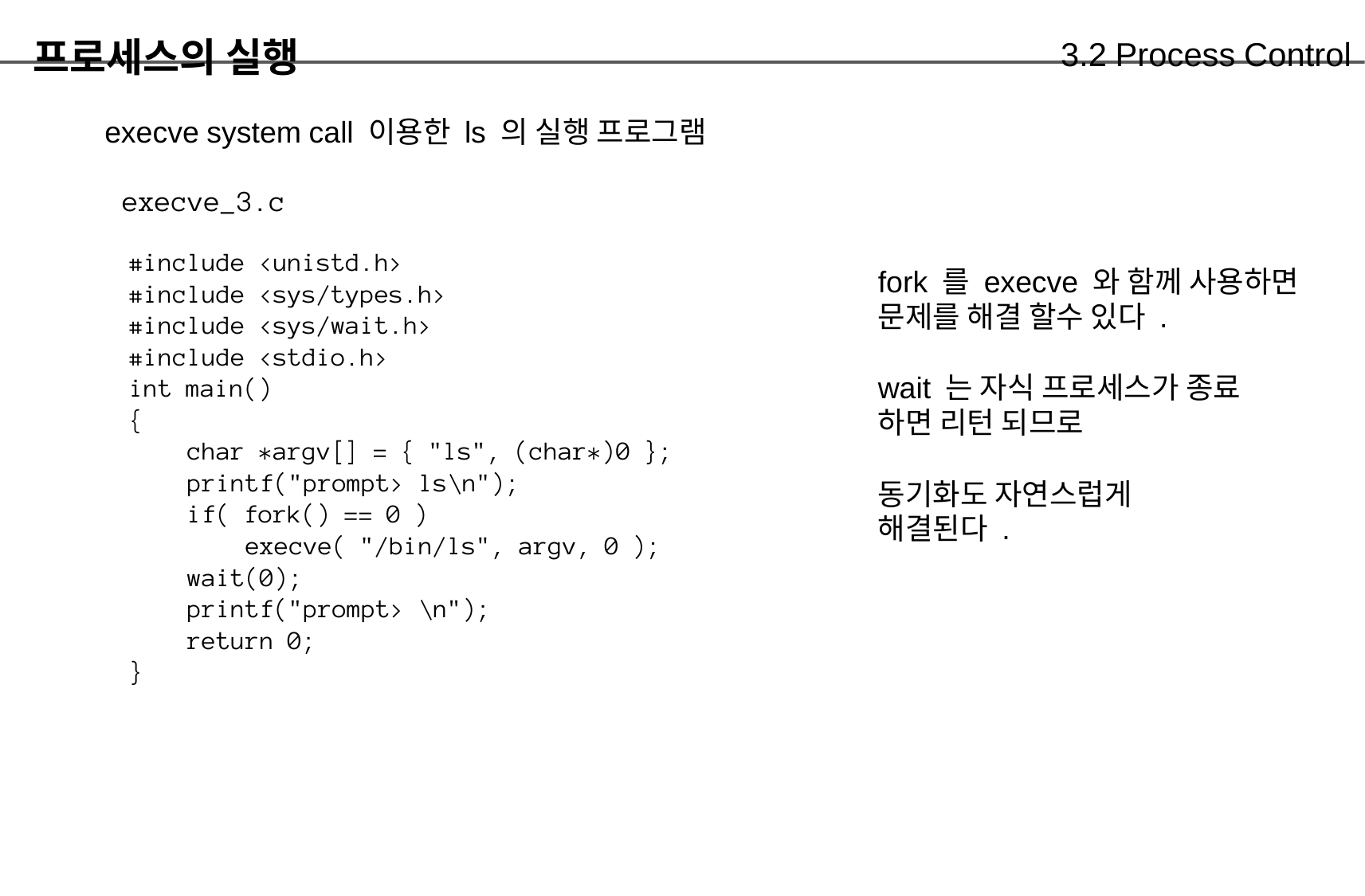

프로세스의 실행

	execve system call 이용한 ls 의 실행 프로그램

		execve_3.c

			#include  <unistd.h>
			#include  <sys/types.h>
			#include  <sys/wait.h>
			#include  <stdio.h>
			int  main()
			{
				char  *argv[]  =  {  "ls",  (char*)0  };
				printf("prompt>  ls\n");
				if(  fork()  ==  0  )
					execve(  "/bin/ls",  argv,  0  );
				wait(0);
				printf("prompt>  \n");
				return  0;
			}
	3.2 Process Control

fork 를 execve 와 함께 사용하면
문제를 해결 할수 있다 .

wait 는 자식 프로세스가 종료
하면 리턴 되므로

동기화도 자연스럽게
해결된다 .